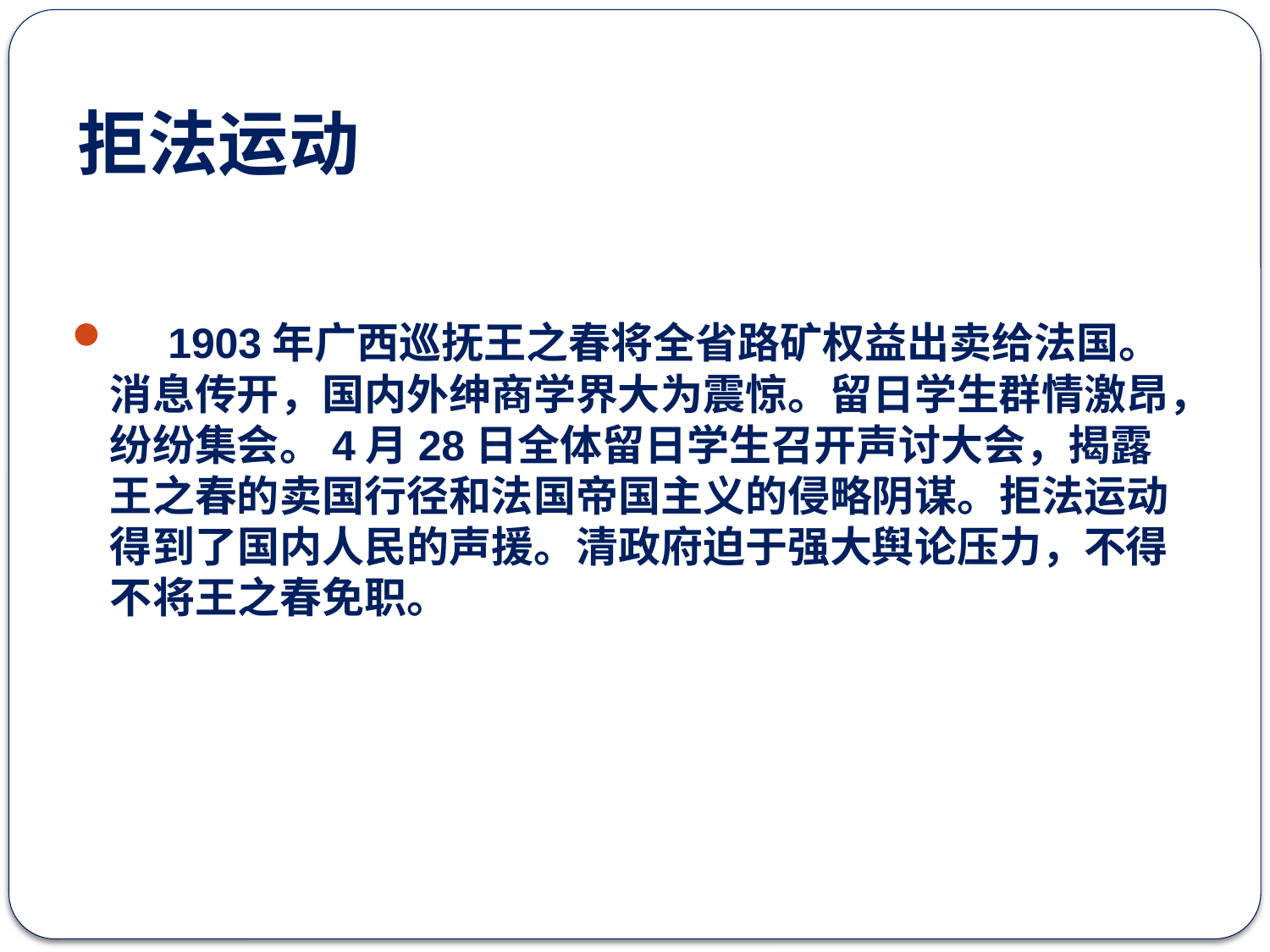

# 拒法运动
　1903年广西巡抚王之春将全省路矿权益出卖给法国。消息传开，国内外绅商学界大为震惊。留日学生群情激昂，纷纷集会。4月28日全体留日学生召开声讨大会，揭露王之春的卖国行径和法国帝国主义的侵略阴谋。拒法运动得到了国内人民的声援。清政府迫于强大舆论压力，不得不将王之春免职。